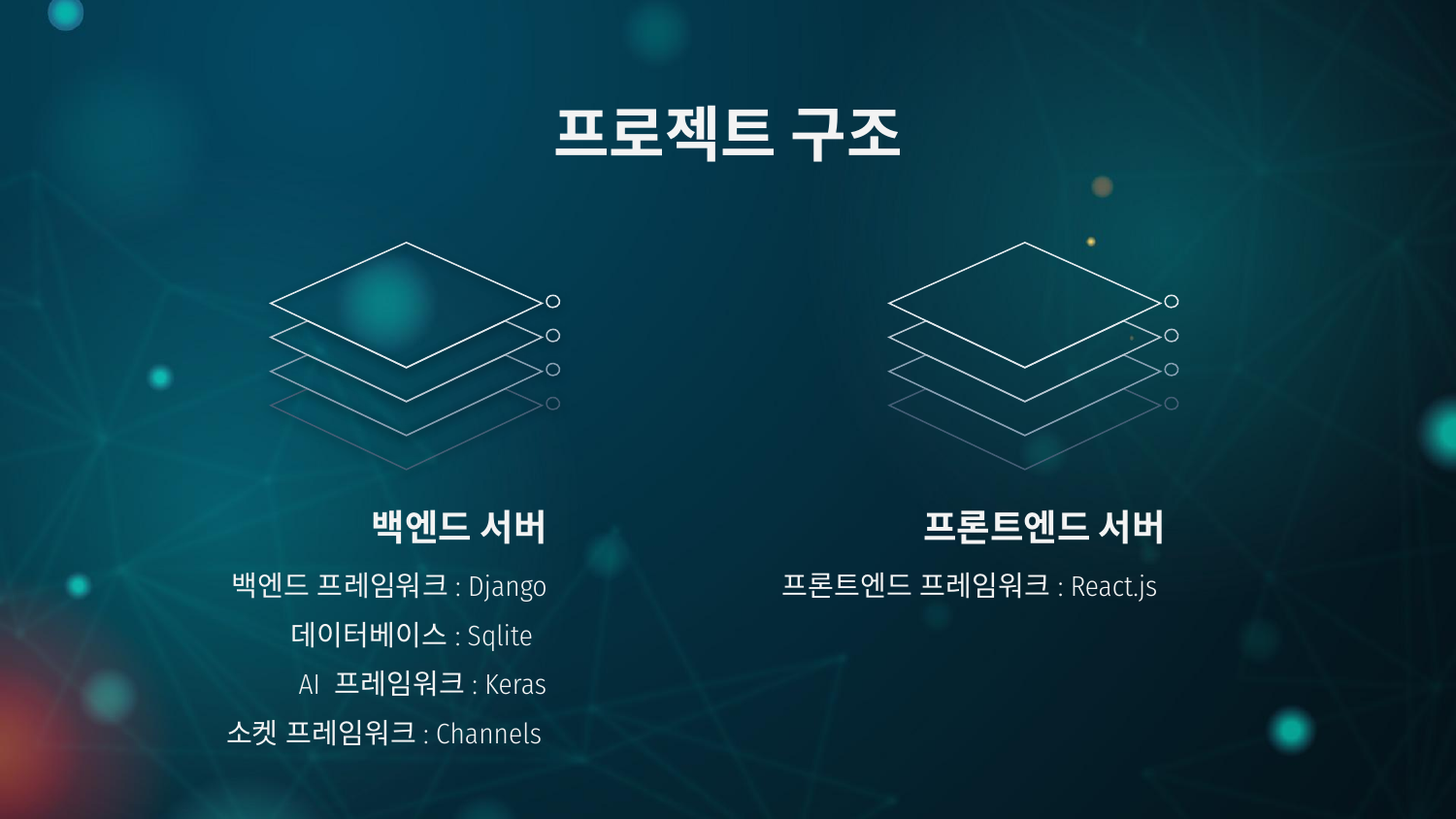

프로젝트 구조

백엔드 서버
프론트엔드 서버
    프론트엔드 프레임워크: React.js

백엔드 프레임워크: Django
       데이터베이스: Sqlite
           AI 프레임워크: Keras
소켓 프레임워크: Channels